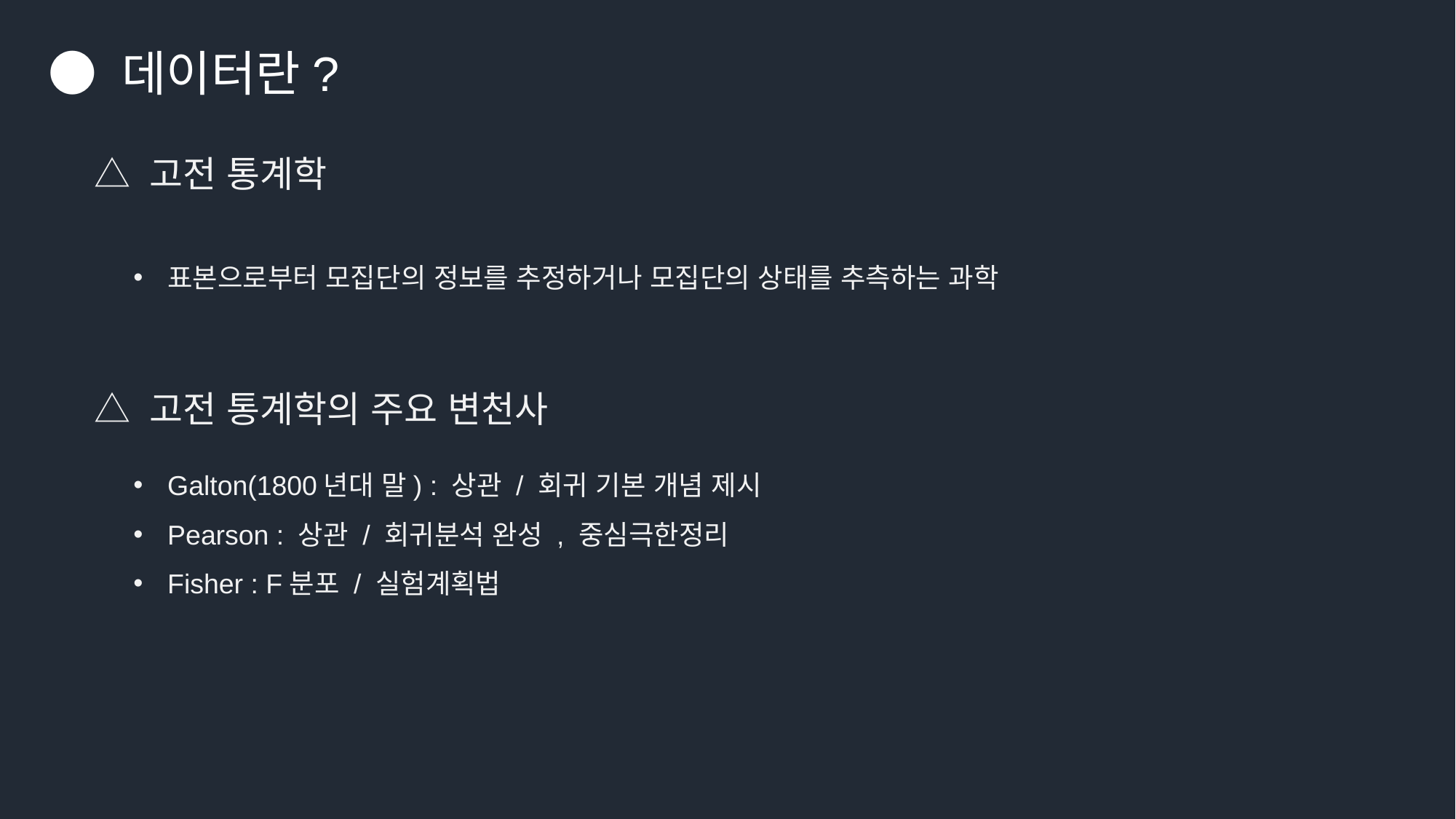

● 데이터란?
△ 고전 통계학
표본으로부터 모집단의 정보를 추정하거나 모집단의 상태를 추측하는 과학

△ 고전 통계학의 주요 변천사
Galton(1800년대 말) : 상관 / 회귀 기본 개념 제시
Pearson : 상관 / 회귀분석 완성 , 중심극한정리
Fisher : F분포 / 실험계획법